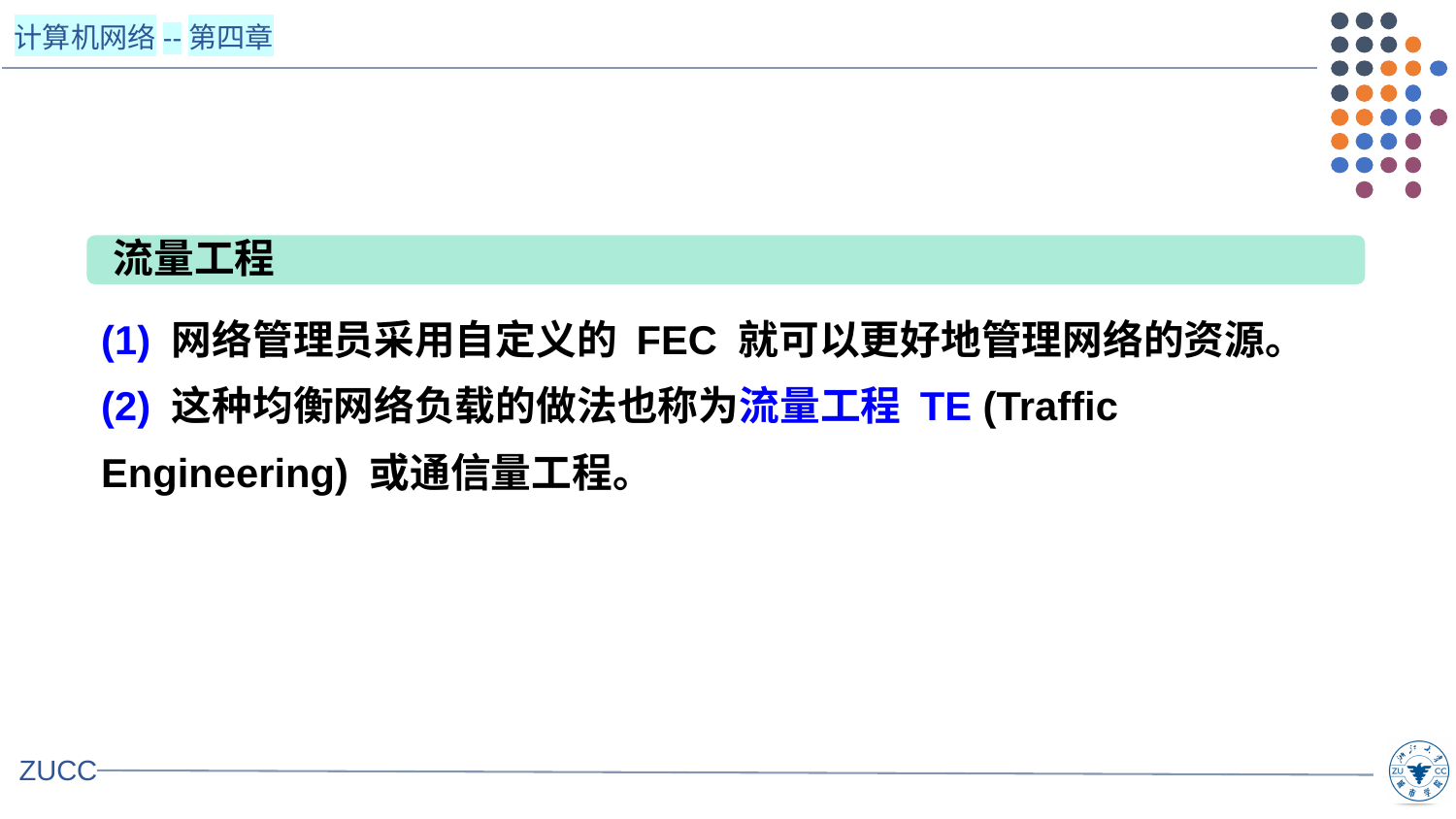

流量工程

(1) 网络管理员采用自定义的 FEC 就可以更好地管理网络的资源。
(2) 这种均衡网络负载的做法也称为流量工程 TE (Traffic Engineering) 或通信量工程。